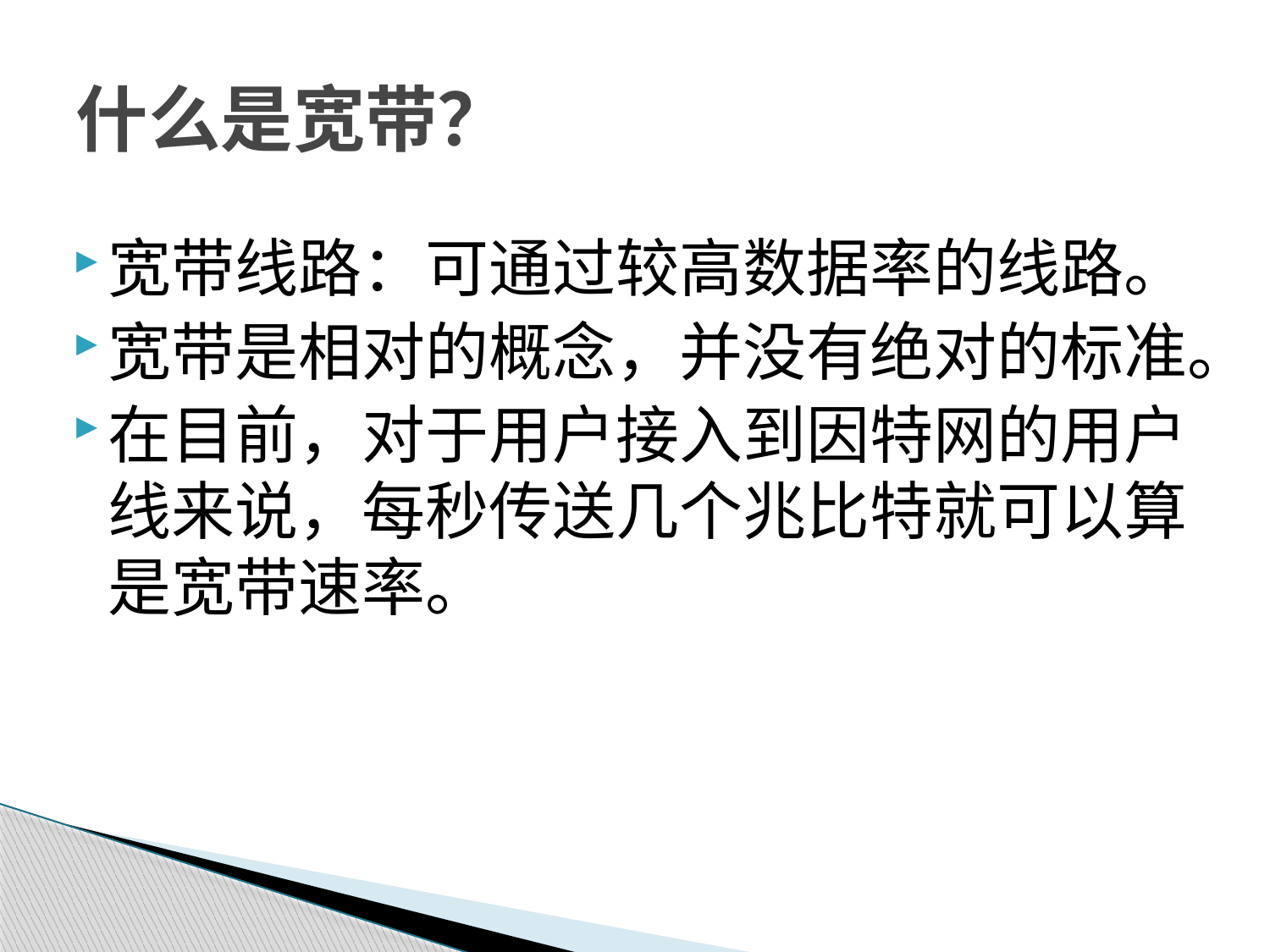

# 什么是宽带？
宽带线路：可通过较高数据率的线路。
宽带是相对的概念，并没有绝对的标准。
在目前，对于用户接入到因特网的用户线来说，每秒传送几个兆比特就可以算是宽带速率。